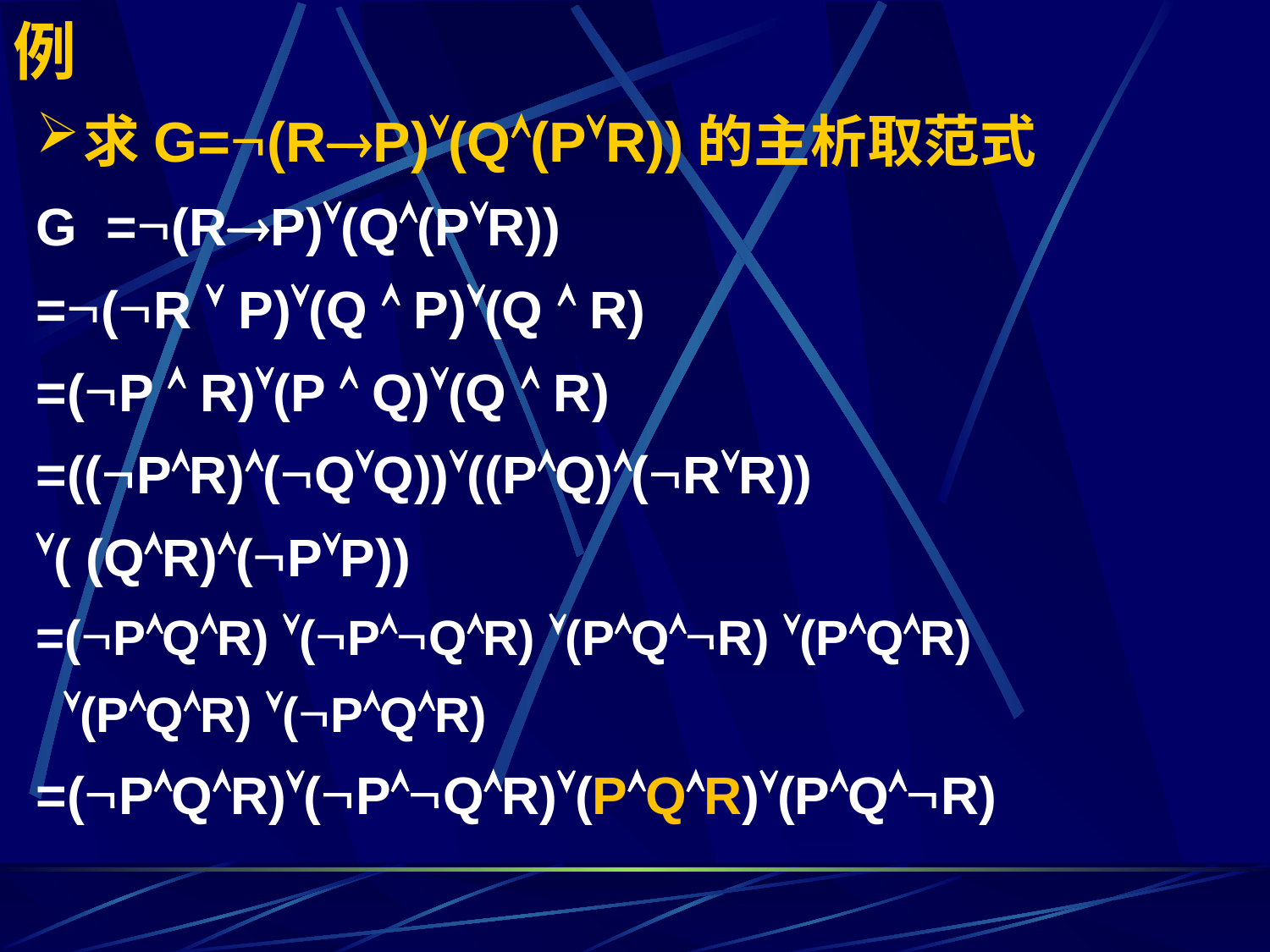

# 例
求G=¬(R→P)∨(Q∧(P∨R))的主析取范式
G  =¬(R→P)∨(Q∧(P∨R))
=¬(¬R ∨ P)∨(Q ∧ P)∨(Q ∧ R)
=(¬P ∧ R)∨(P ∧ Q)∨(Q ∧ R)
=((¬P∧R)∧(¬Q∨Q))∨((P∧Q)∧(¬R∨R))
∨( (Q∧R)∧(¬P∨P))
=(¬P∧Q∧R) ∨(¬P∧¬Q∧R) ∨(P∧Q∧¬R) ∨(P∧Q∧R)
  ∨(P∧Q∧R) ∨(¬P∧Q∧R)
=(¬P∧Q∧R)∨(¬P∧¬Q∧R)∨(P∧Q∧R)∨(P∧Q∧¬R)